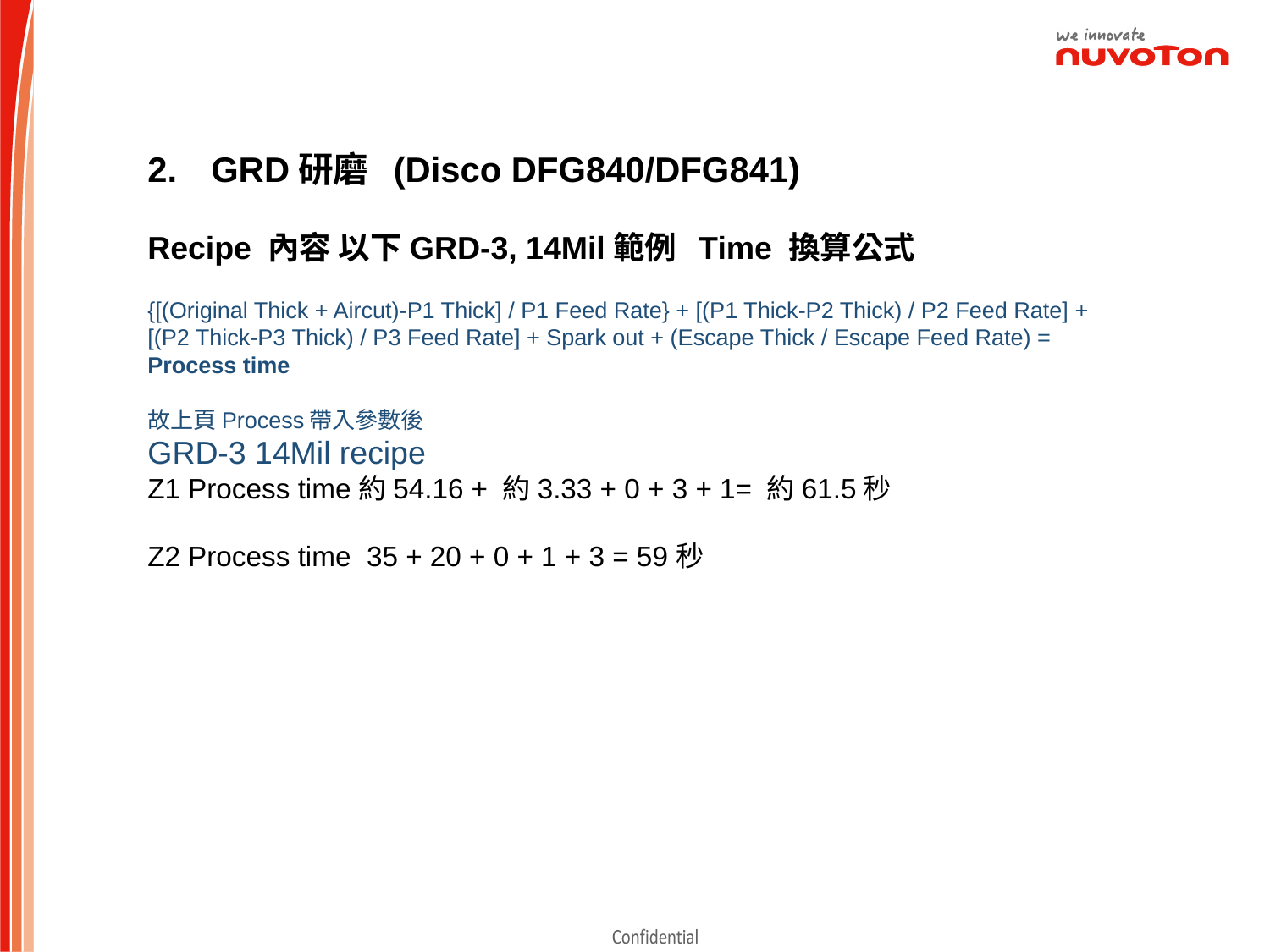

GRD研磨  (Disco DFG840/DFG841)

Recipe 內容 以下GRD-3, 14Mil範例  Time 換算公式
{[(Original Thick + Aircut)-P1 Thick] / P1 Feed Rate} + [(P1 Thick-P2 Thick) / P2 Feed Rate] + [(P2 Thick-P3 Thick) / P3 Feed Rate] + Spark out + (Escape Thick / Escape Feed Rate) = Process time

故上頁Process帶入參數後
GRD-3 14Mil recipe
Z1 Process time約54.16 + 約3.33 + 0 + 3 + 1= 約61.5秒

Z2 Process time  35 + 20 + 0 + 1 + 3 = 59秒